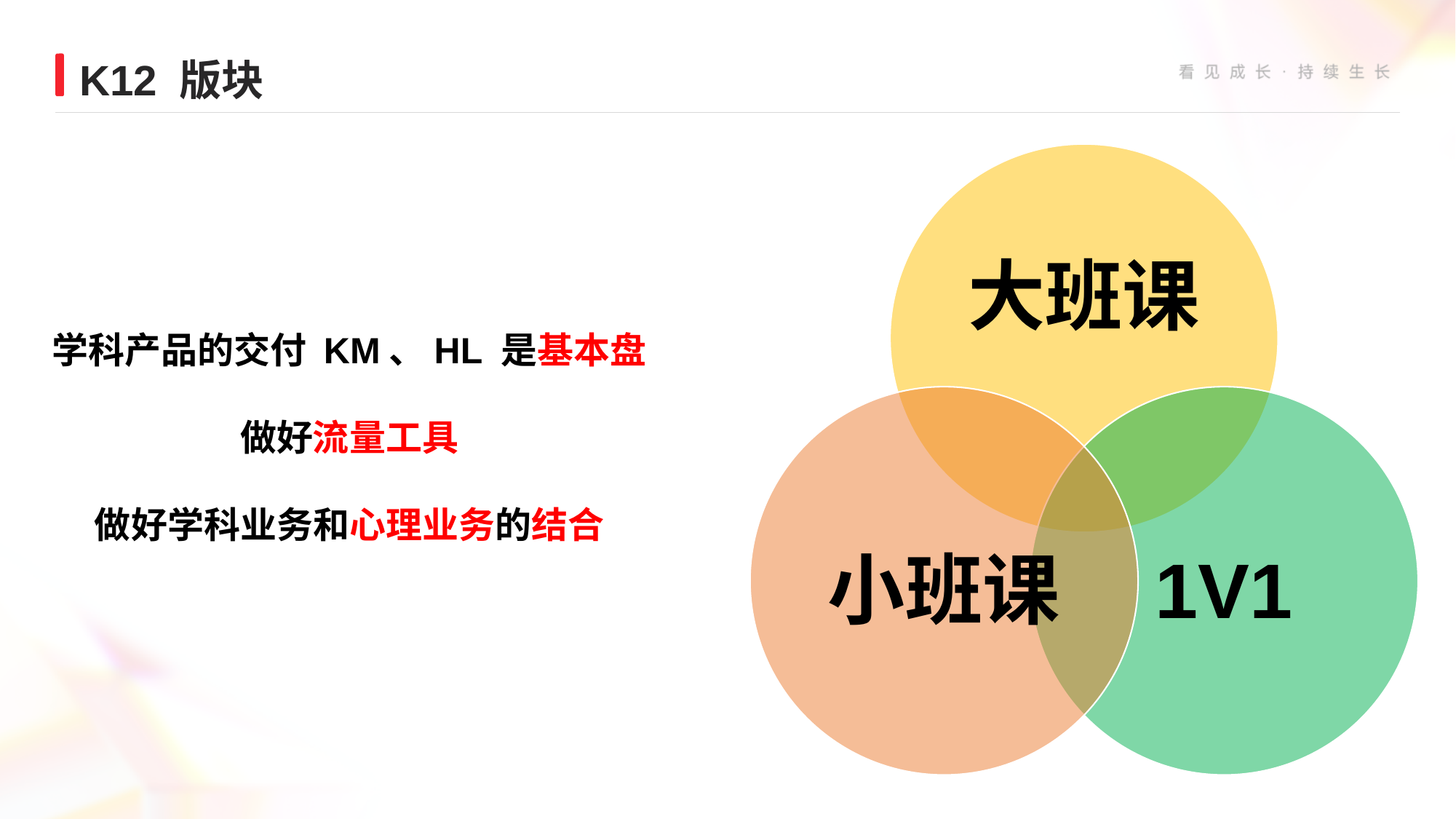

K12 版块
大班课
1V1
小班课
学科产品的交付 KM、HL 是基本盘
做好流量工具
做好学科业务和心理业务的结合